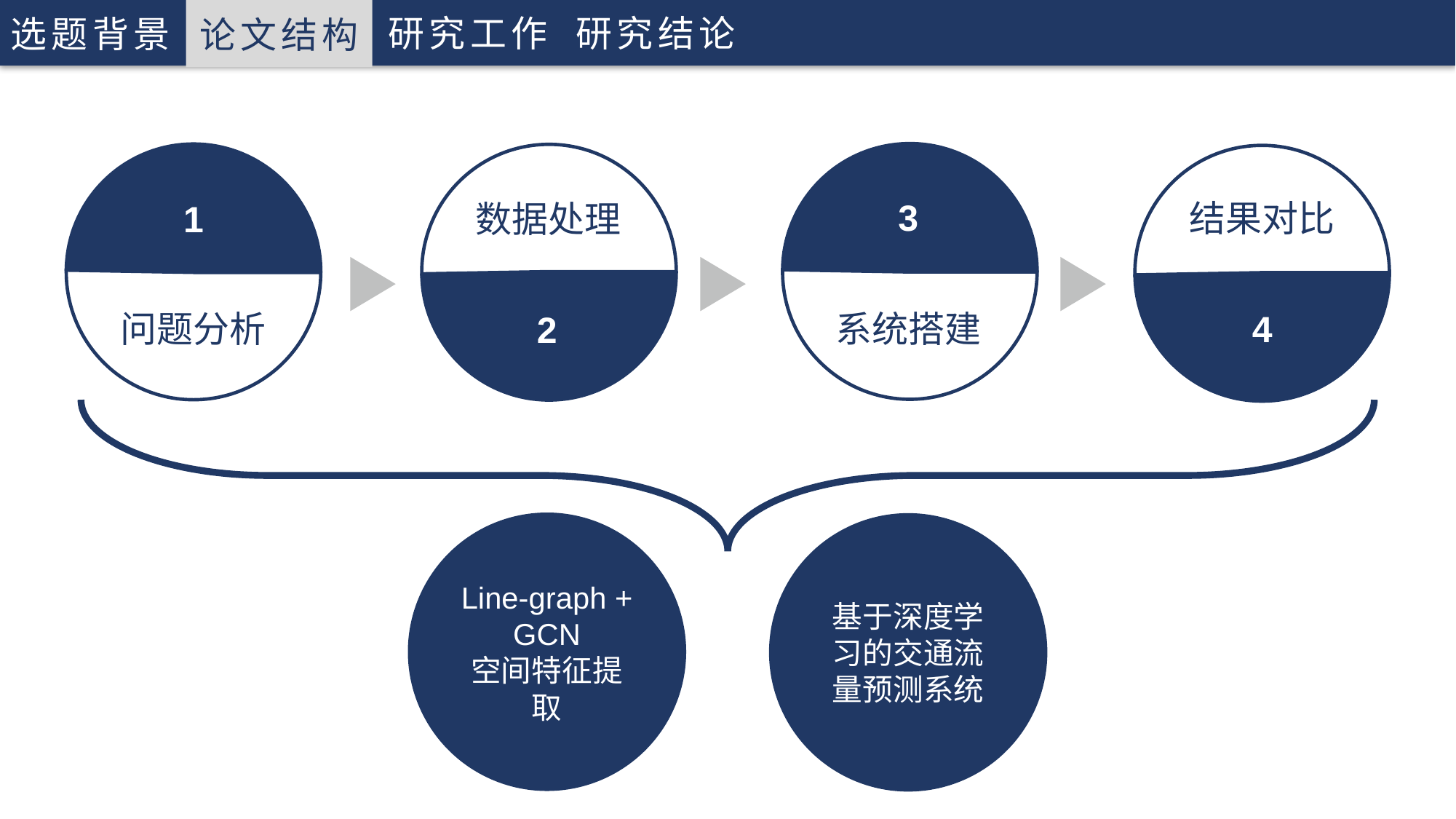

论文结构

论文结构
研究工作
研究结论
选题背景
选题背景
研究工作
研究结论

测试研究

1
理论分析
问题分析

数据处理

结果对比
4
3

系统搭建
4
2
Line-graph + GCN
空间特征提取
基于深度学习的交通流量预测系统